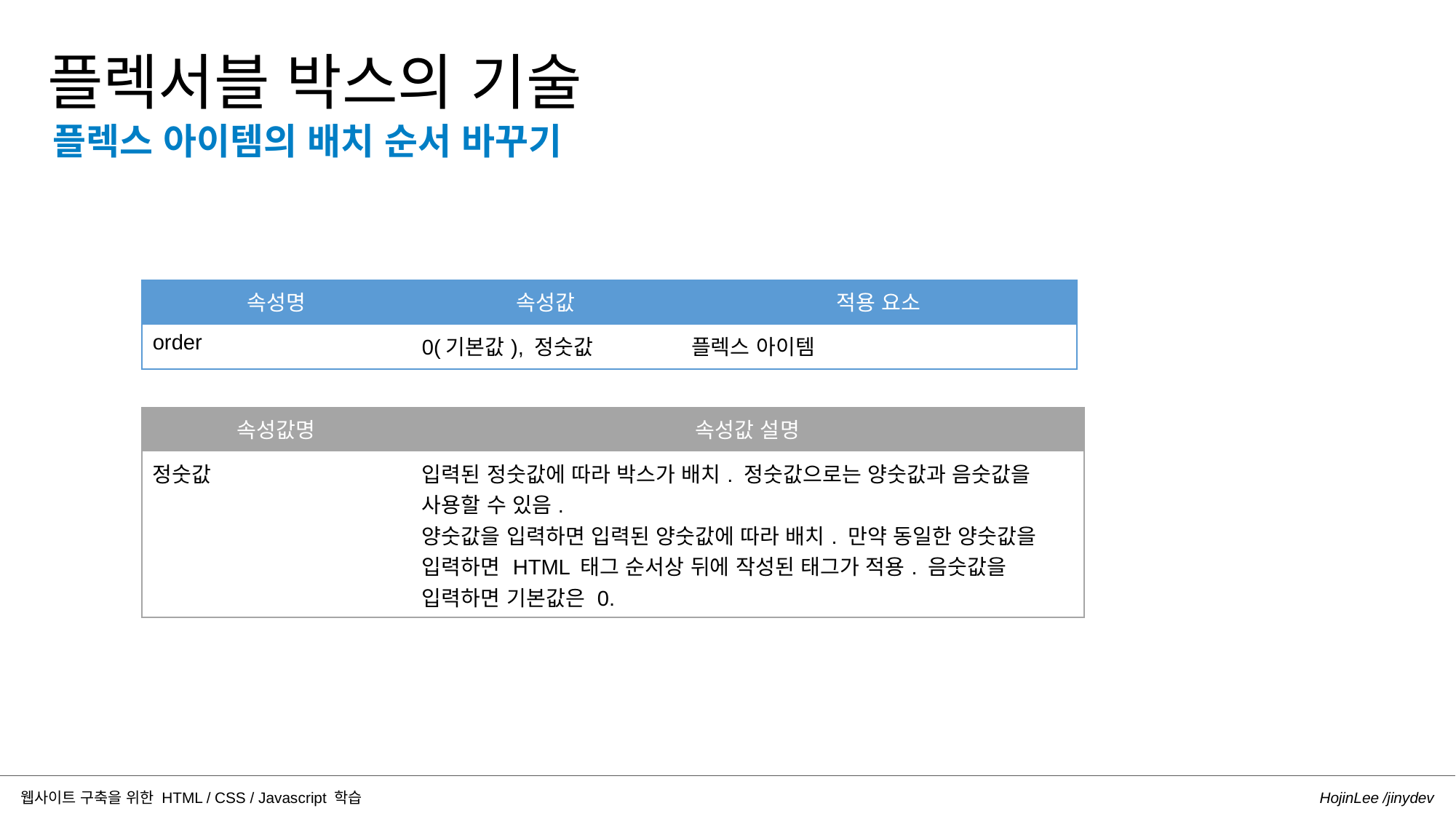

플렉서블 박스의 기술
플렉스 아이템의 배치 순서 바꾸기
| 속성명 | 속성값 | 적용 요소 |
| --- | --- | --- |
| order | 0(기본값), 정숫값 | 플렉스 아이템 |
| 속성값명 | 속성값 설명 |
| --- | --- |
| 정숫값 | 입력된 정숫값에 따라 박스가 배치. 정숫값으로는 양숫값과 음숫값을 사용할 수 있음. 양숫값을 입력하면 입력된 양숫값에 따라 배치. 만약 동일한 양숫값을 입력하면 HTML 태그 순서상 뒤에 작성된 태그가 적용. 음숫값을 입력하면 기본값은 0. |
HojinLee /jinydev
웹사이트 구축을 위한 HTML / CSS / Javascript 학습